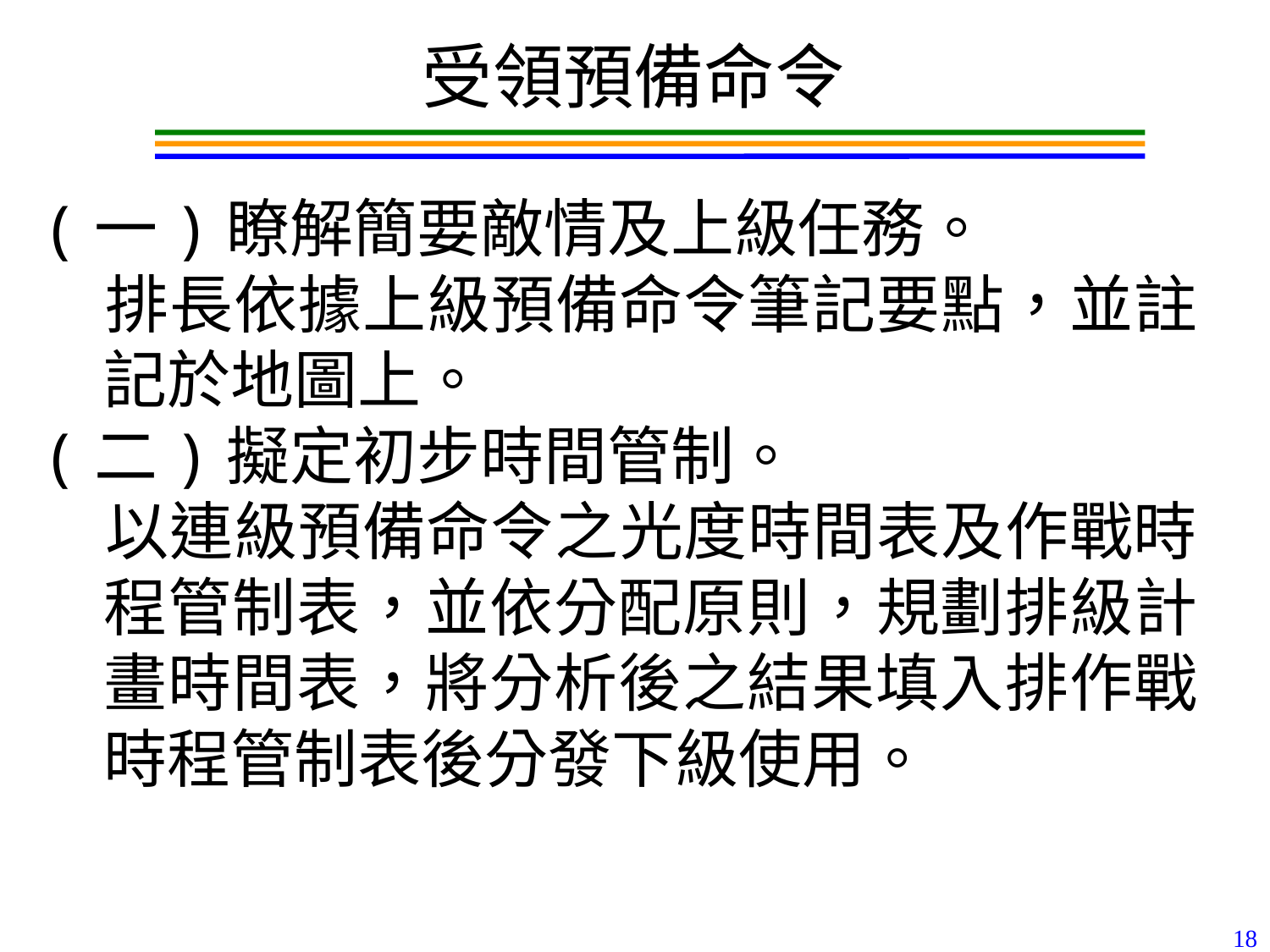

受領預備命令
(一)瞭解簡要敵情及上級任務。
　排長依據上級預備命令筆記要點，並註記於地圖上。
(二)擬定初步時間管制。
　以連級預備命令之光度時間表及作戰時程管制表，並依分配原則，規劃排級計畫時間表，將分析後之結果填入排作戰時程管制表後分發下級使用。
18